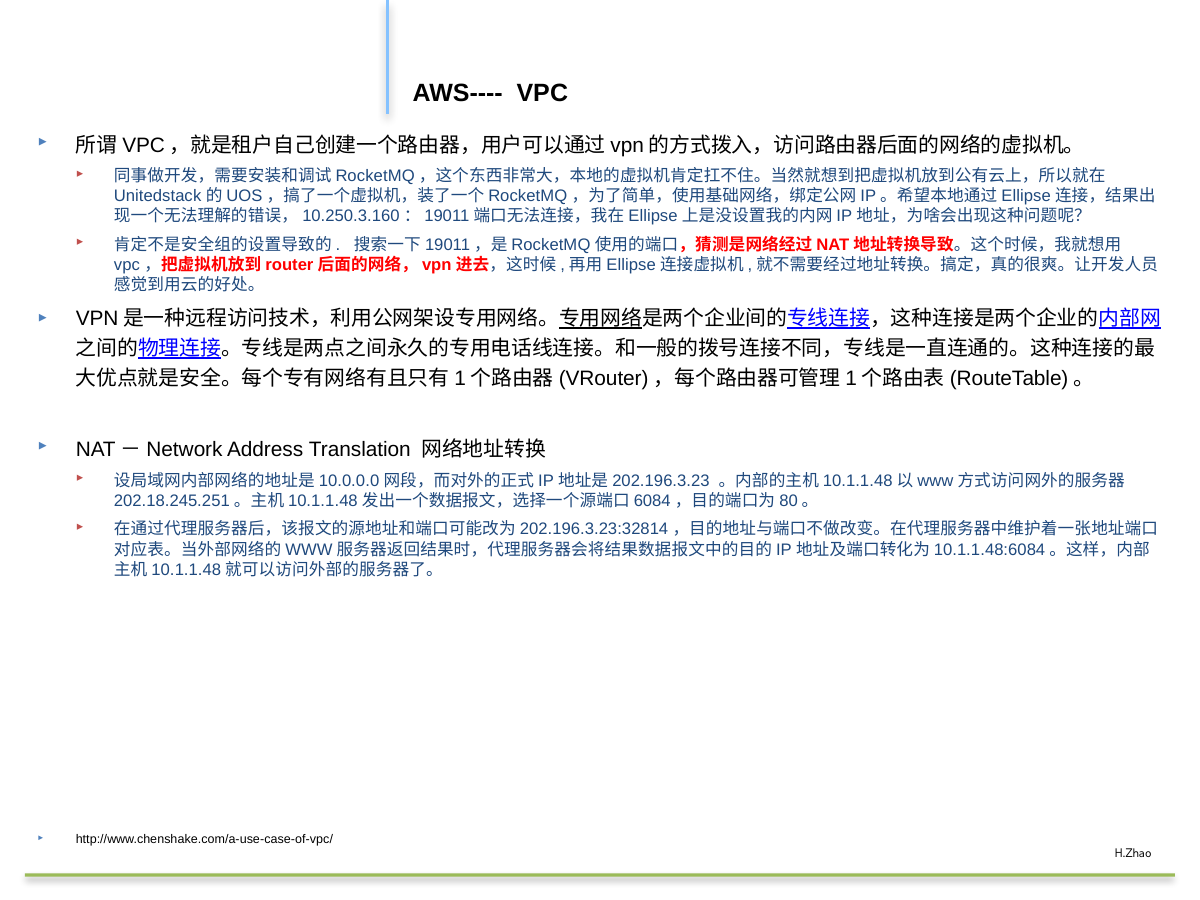

#
AWS----  VPC
所谓VPC，就是租户自己创建一个路由器，用户可以通过vpn的方式拨入，访问路由器后面的网络的虚拟机。
同事做开发，需要安装和调试RocketMQ，这个东西非常大，本地的虚拟机肯定扛不住。当然就想到把虚拟机放到公有云上，所以就在Unitedstack的UOS，搞了一个虚拟机，装了一个RocketMQ，为了简单，使用基础网络，绑定公网IP。希望本地通过Ellipse连接，结果出现一个无法理解的错误，10.250.3.160：19011端口无法连接，我在Ellipse上是没设置我的内网IP地址，为啥会出现这种问题呢？
肯定不是安全组的设置导致的.  搜索一下19011，是RocketMQ使用的端口，猜测是网络经过NAT地址转换导致。这个时候，我就想用vpc，把虚拟机放到router后面的网络，vpn进去，这时候,再用Ellipse连接虚拟机,就不需要经过地址转换。搞定，真的很爽。让开发人员感觉到用云的好处。
VPN是一种远程访问技术，利用公网架设专用网络。专用网络是两个企业间的专线连接，这种连接是两个企业的内部网之间的物理连接。专线是两点之间永久的专用电话线连接。和一般的拨号连接不同，专线是一直连通的。这种连接的最大优点就是安全。每个专有网络有且只有1个路由器(VRouter)，每个路由器可管理1个路由表(RouteTable)。

NAT－Network Address Translation 网络地址转换
设局域网内部网络的地址是10.0.0.0网段，而对外的正式IP地址是202.196.3.23 。内部的主机10.1.1.48以www方式访问网外的服务器202.18.245.251。主机10.1.1.48发出一个数据报文，选择一个源端口6084，目的端口为80。
在通过代理服务器后，该报文的源地址和端口可能改为202.196.3.23:32814，目的地址与端口不做改变。在代理服务器中维护着一张地址端口对应表。当外部网络的WWW服务器返回结果时，代理服务器会将结果数据报文中的目的IP地址及端口转化为10.1.1.48:6084。这样，内部主机10.1.1.48就可以访问外部的服务器了。

http://www.chenshake.com/a-use-case-of-vpc/